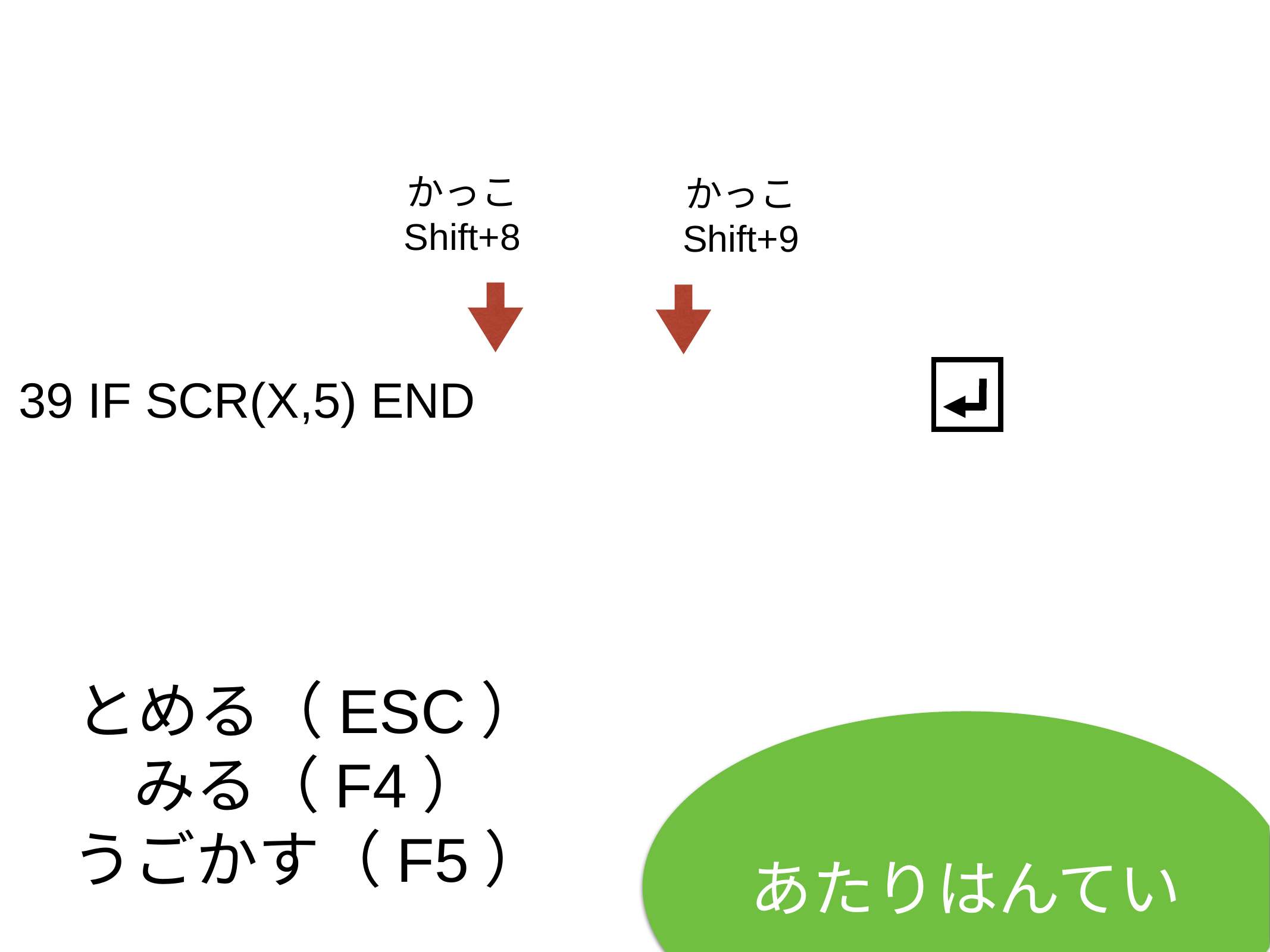

かっこ
Shift+8
かっこ
Shift+9

39 IF SCR(X,5) END
# とめる（ESC）
みる（F4）
うごかす（F5）
あたりはんてい